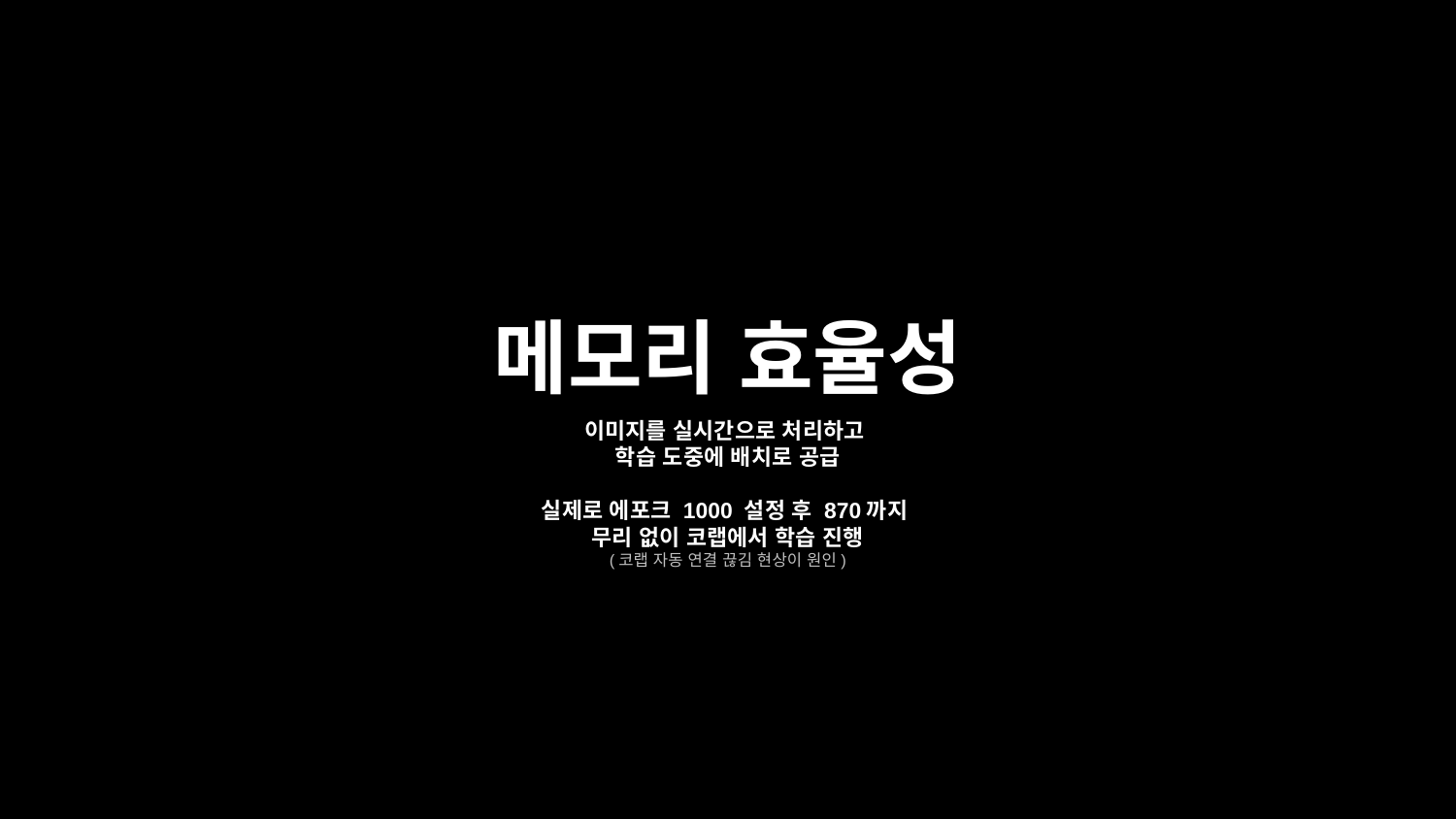

메모리 효율성
이미지를 실시간으로 처리하고
학습 도중에 배치로 공급

실제로 에포크 1000 설정 후 870까지
무리 없이 코랩에서 학습 진행
(코랩 자동 연결 끊김 현상이 원인)